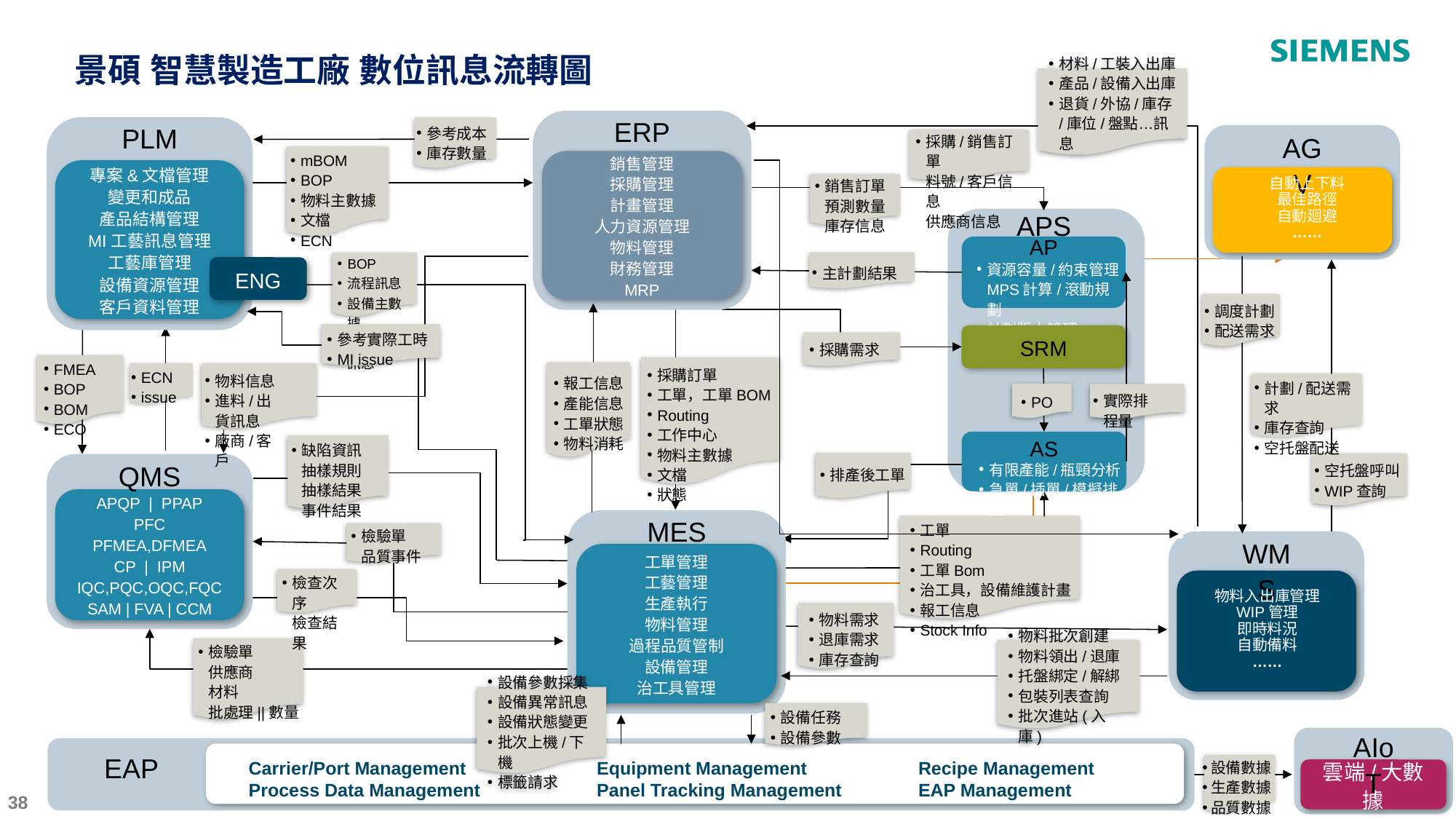

# 景碩 智慧製造工廠 數位訊息流轉圖

材料/工裝入出庫
產品/設備入出庫
退貨/外協/庫存/庫位/盤點…訊息

ERP

銷售管理
採購管理
計畫管理
人力資源管理
物料管理
財務管理
MRP
PLM

專案&文檔管理
變更和成品
產品結構管理
MI工藝訊息管理
工藝庫管理
設備資源管理
客戶資料管理

參考成本
庫存數量
AGV

採購/銷售訂單
料號/客戶信息
供應商信息

mBOM
BOP
物料主數據
文檔
ECN
自動上下料
最佳路徑
自動廻避
……

銷售訂單
預測數量
庫存信息
APS

AP

BOP
流程訊息
設備主數據
MI工藝訊息

ENG
資源容量/約束管理
MPS計算/滾動規劃
計劃版本管理
主計劃結果

調度計劃
配送需求

參考實際工時
MI issue
SRM

採購需求

採購訂單
工單，工單BOM
Routing
工作中心
物料主數據
文檔
狀態
FMEA
BOP
BOM
ECO

報工信息
產能信息
工單狀態
物料消耗

物料信息
進料/出貨訊息
廠商/客戶
ECN
issue

計劃/配送需求
庫存查詢
空托盤配送

PO

實際排程量
AS

缺陷資訊
抽樣規則
抽樣結果
事件結果

QMS

APQP  |  PPAP
PFC
PFMEA,DFMEA
CP  |  IPM
IQC,PQC,OQC,FQC
SAM | FVA | CCM

排產後工單

空托盤呼叫
WIP查詢
有限產能/瓶頸分析
急單/插單/模擬排產
MES

工單管理
工藝管理
生產執行
物料管理
過程品質管制
設備管理
治工具管理

工單
Routing
工單Bom
治工具，設備維護計畫
報工信息
Stock Info

檢驗單
品質事件

WMS

檢查次序
檢查結果
物料入出庫管理
WIP管理
即時料況
自動備料
……

物料需求
退庫需求
庫存查詢
檢驗單
供應商
材料
批處理||數量

物料批次創建
物料領出/退庫
托盤綁定/解綁
包裝列表查詢
批次進站(入庫)

設備參數採集
設備異常訊息
設備狀態變更
批次上機/下機
標籤請求

設備任務
設備參數
AIoT

雲端/大數據

工藝參數 | 制程監控 | 物流位置 | 品檢訊息
EAP
Carrier/Port Management
Process Data Management
Equipment Management
Panel Tracking Management
Recipe Management
EAP Management

設備數據
生產數據
品質數據
38